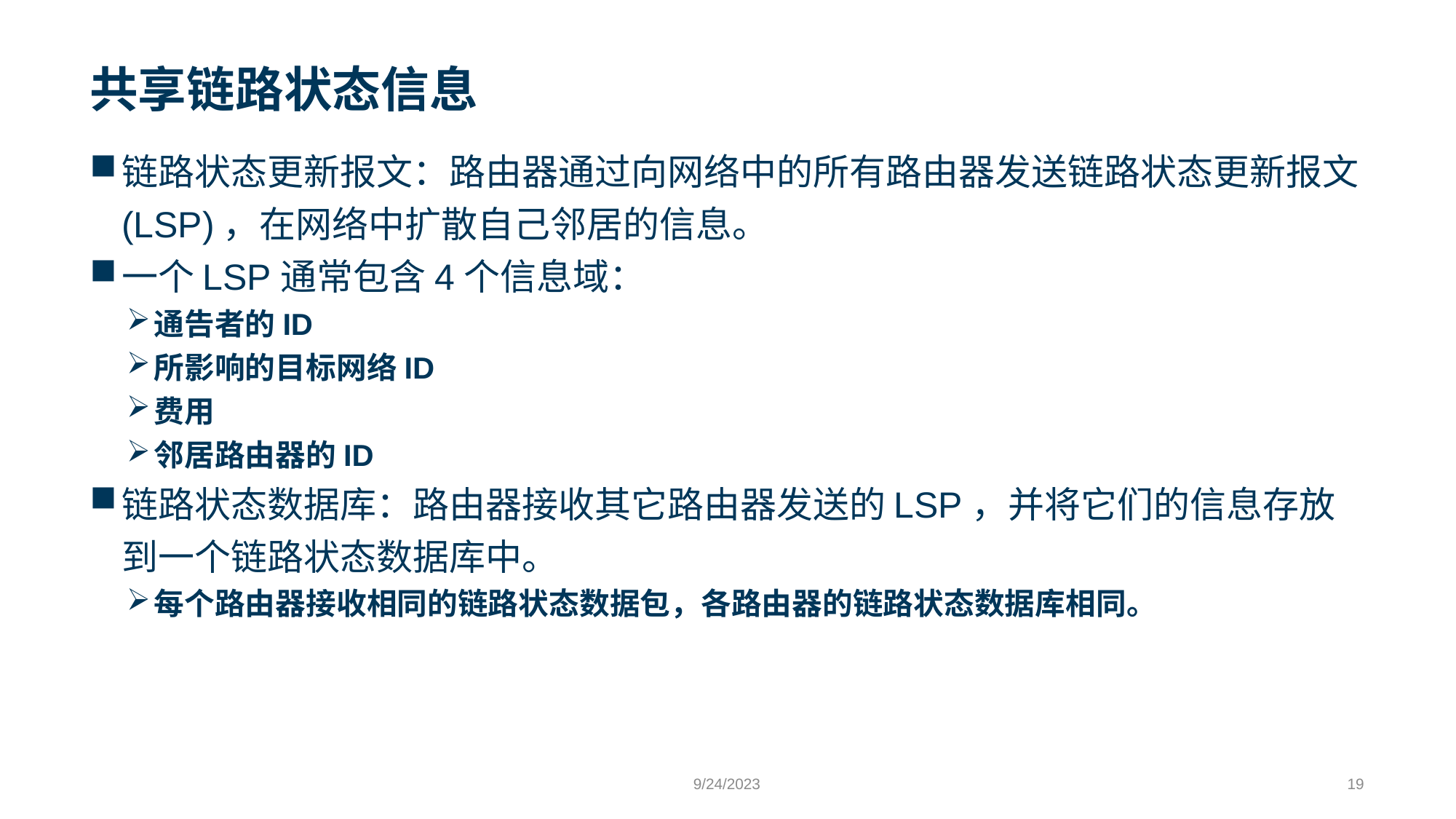

# 共享链路状态信息
链路状态更新报文：路由器通过向网络中的所有路由器发送链路状态更新报文(LSP)，在网络中扩散自己邻居的信息。
一个LSP通常包含4个信息域：
通告者的ID
所影响的目标网络ID
费用
邻居路由器的ID
链路状态数据库：路由器接收其它路由器发送的LSP，并将它们的信息存放到一个链路状态数据库中。
每个路由器接收相同的链路状态数据包，各路由器的链路状态数据库相同。

9/24/2023
19